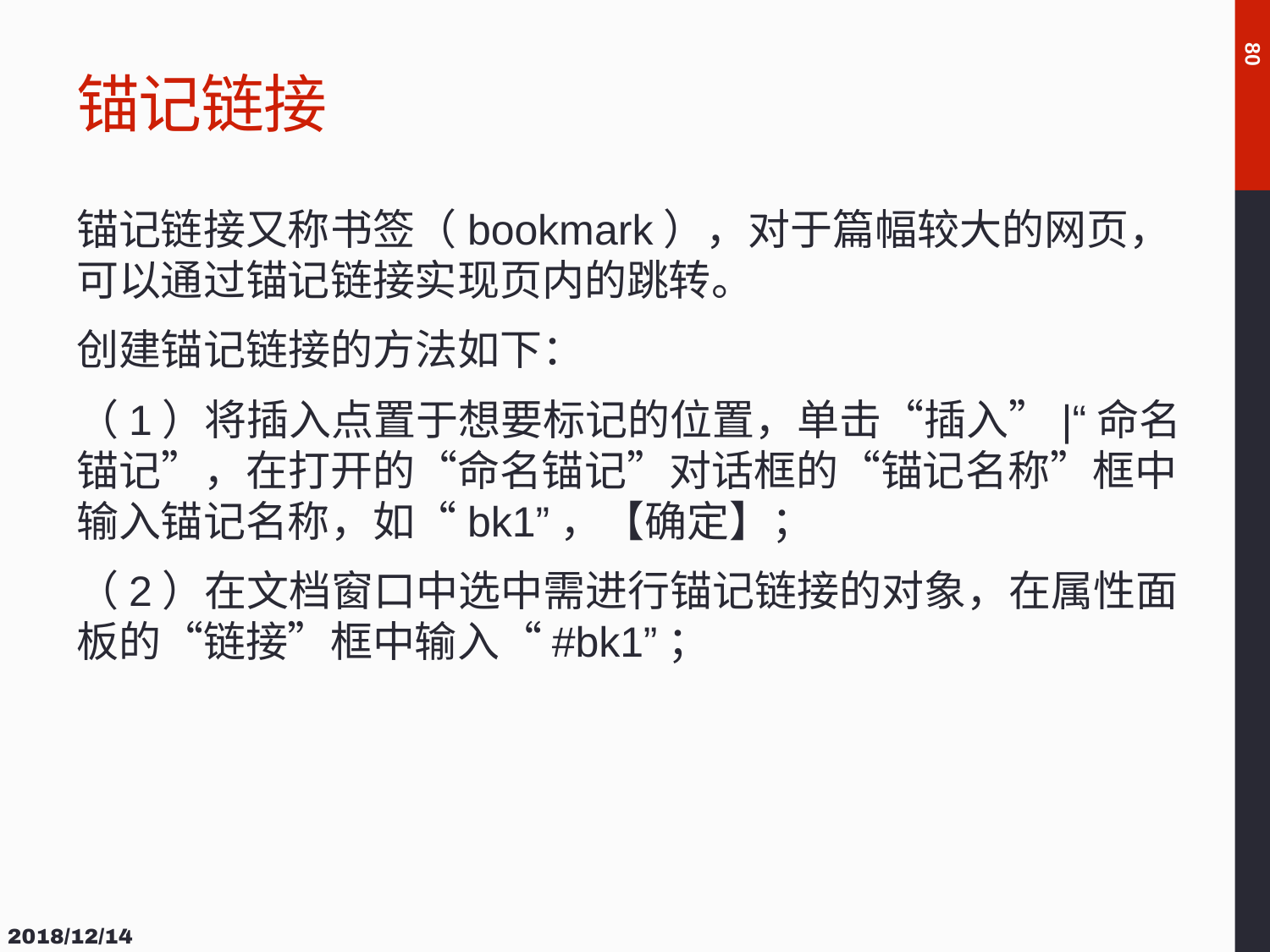

# 锚记链接
80
锚记链接又称书签（bookmark），对于篇幅较大的网页，可以通过锚记链接实现页内的跳转。
创建锚记链接的方法如下：
（1）将插入点置于想要标记的位置，单击“插入”|“命名锚记”，在打开的“命名锚记”对话框的“锚记名称”框中输入锚记名称，如“bk1”，【确定】；
（2）在文档窗口中选中需进行锚记链接的对象，在属性面板的“链接”框中输入“#bk1”；

2018/12/14